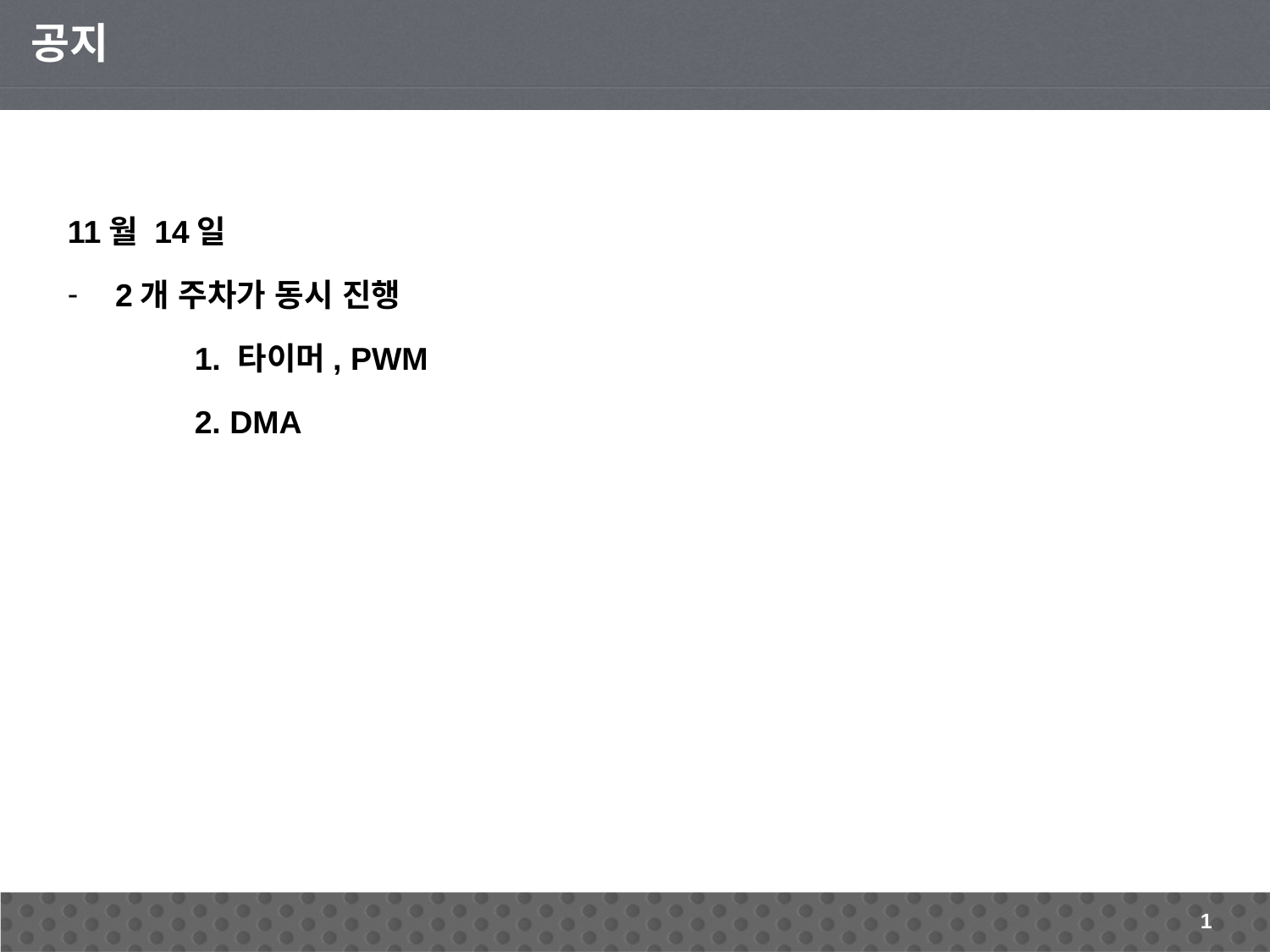

공지
11월 14일
2개 주차가 동시 진행
	1. 타이머, PWM
	2. DMA
1